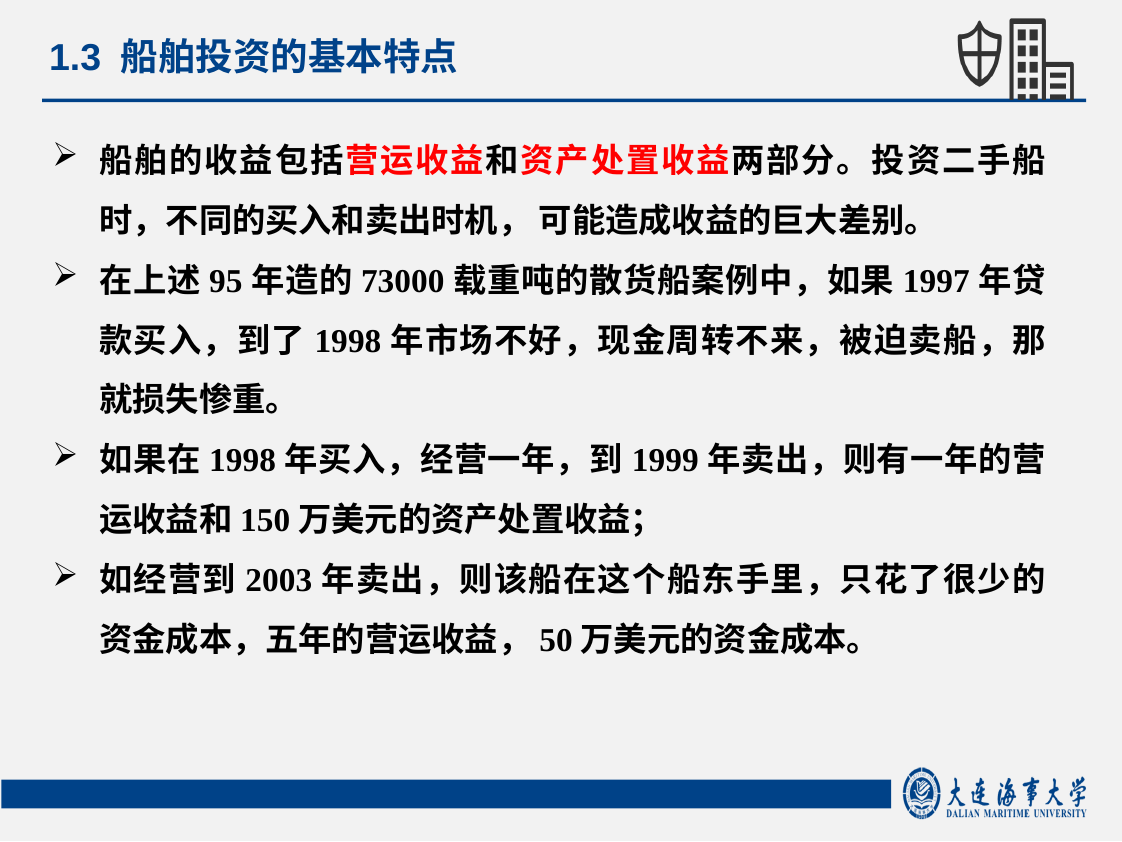

1.3 船舶投资的基本特点
船舶的收益包括营运收益和资产处置收益两部分。投资二手船时，不同的买入和卖出时机， 可能造成收益的巨大差别。
在上述95年造的73000载重吨的散货船案例中，如果1997年贷款买入，到了1998年市场不好，现金周转不来，被迫卖船，那就损失惨重。
如果在1998年买入，经营一年，到1999年卖出，则有一年的营运收益和150万美元的资产处置收益；
如经营到2003年卖出，则该船在这个船东手里，只花了很少的资金成本，五年的营运收益，50万美元的资金成本。